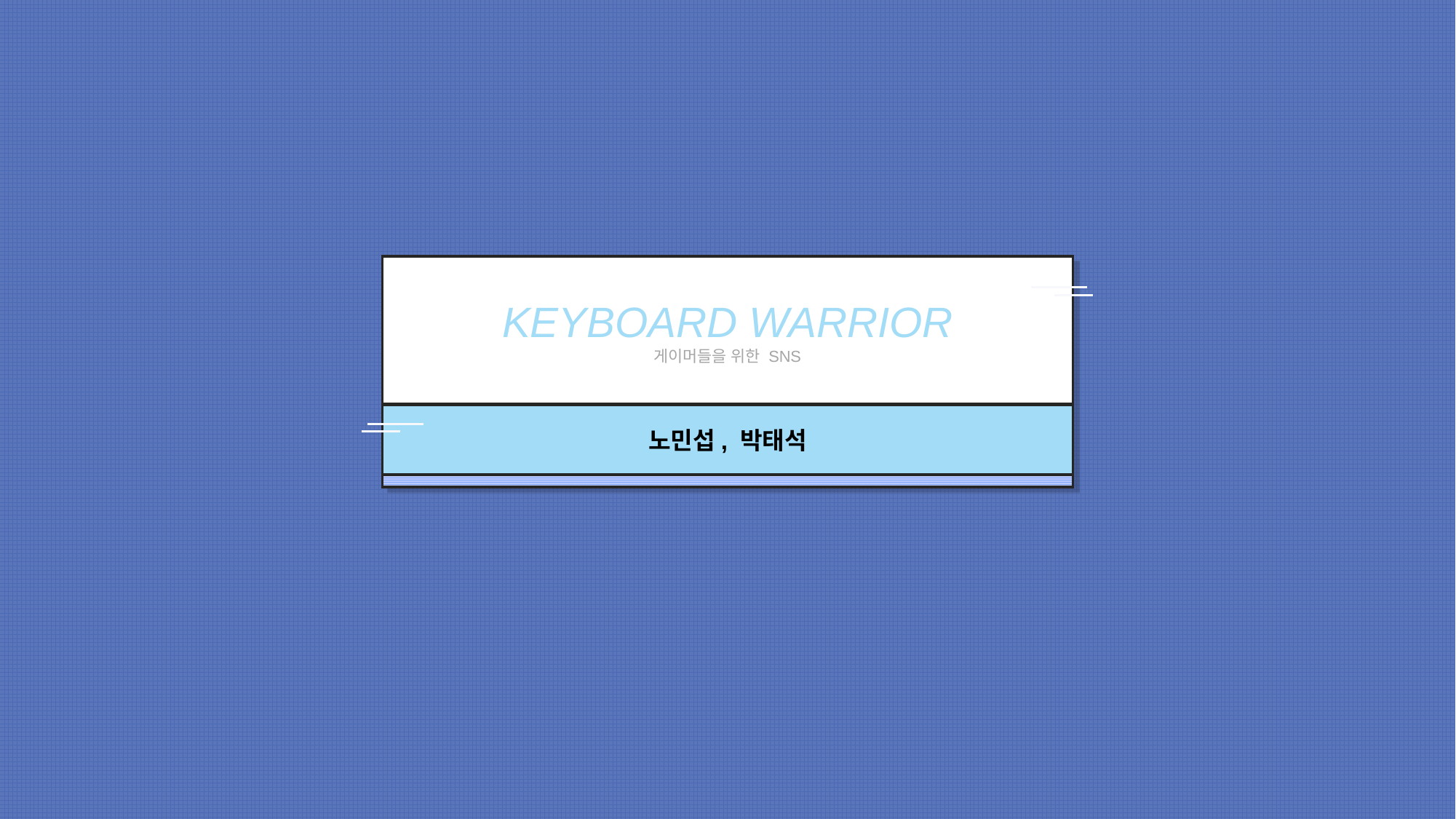

노민섭, 박태석
KEYBOARD WARRIOR
게이머들을 위한 SNS